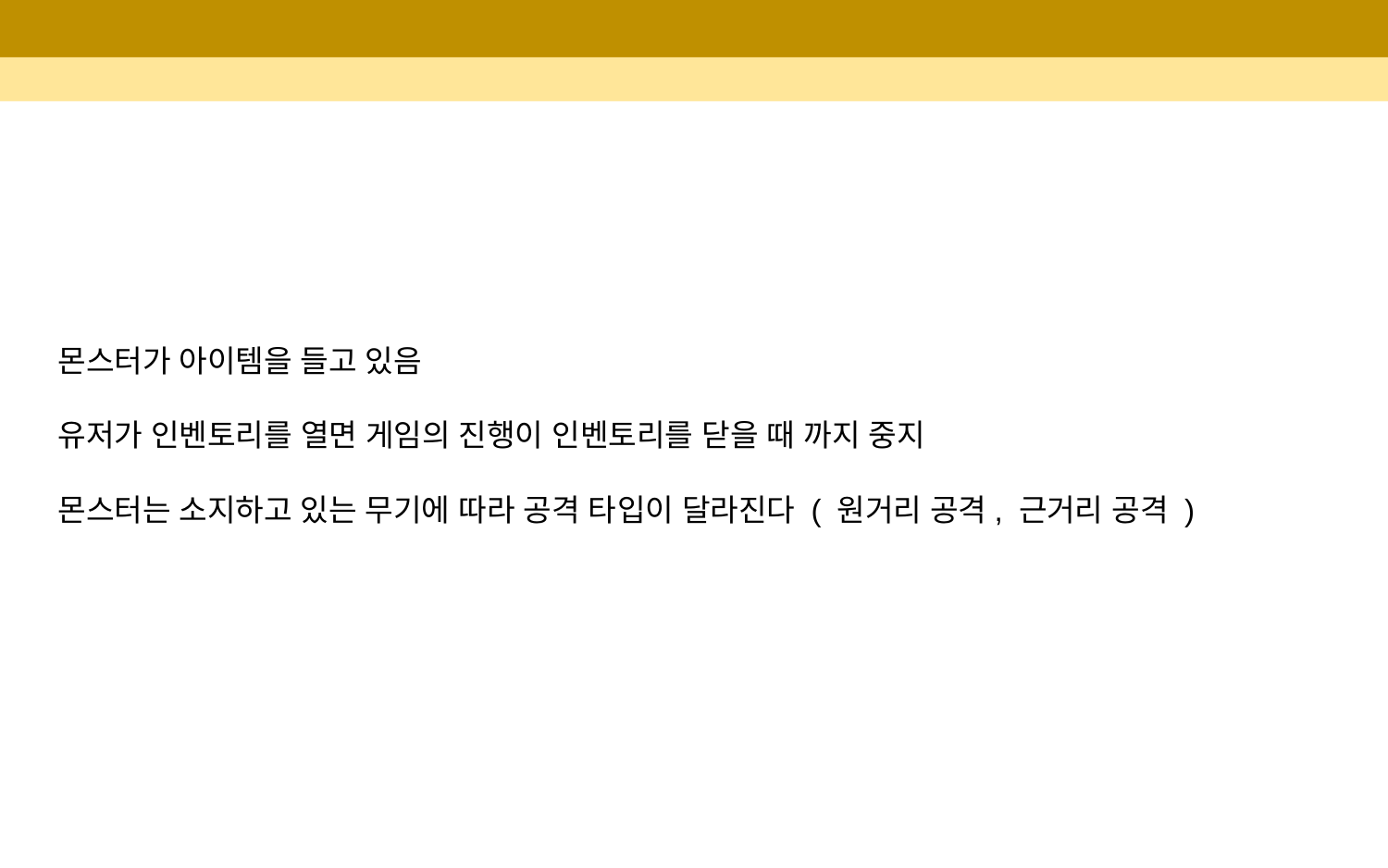

#

몬스터가 아이템을 들고 있음
유저가 인벤토리를 열면 게임의 진행이 인벤토리를 닫을 때 까지 중지
몬스터는 소지하고 있는 무기에 따라 공격 타입이 달라진다 ( 원거리 공격, 근거리 공격 )